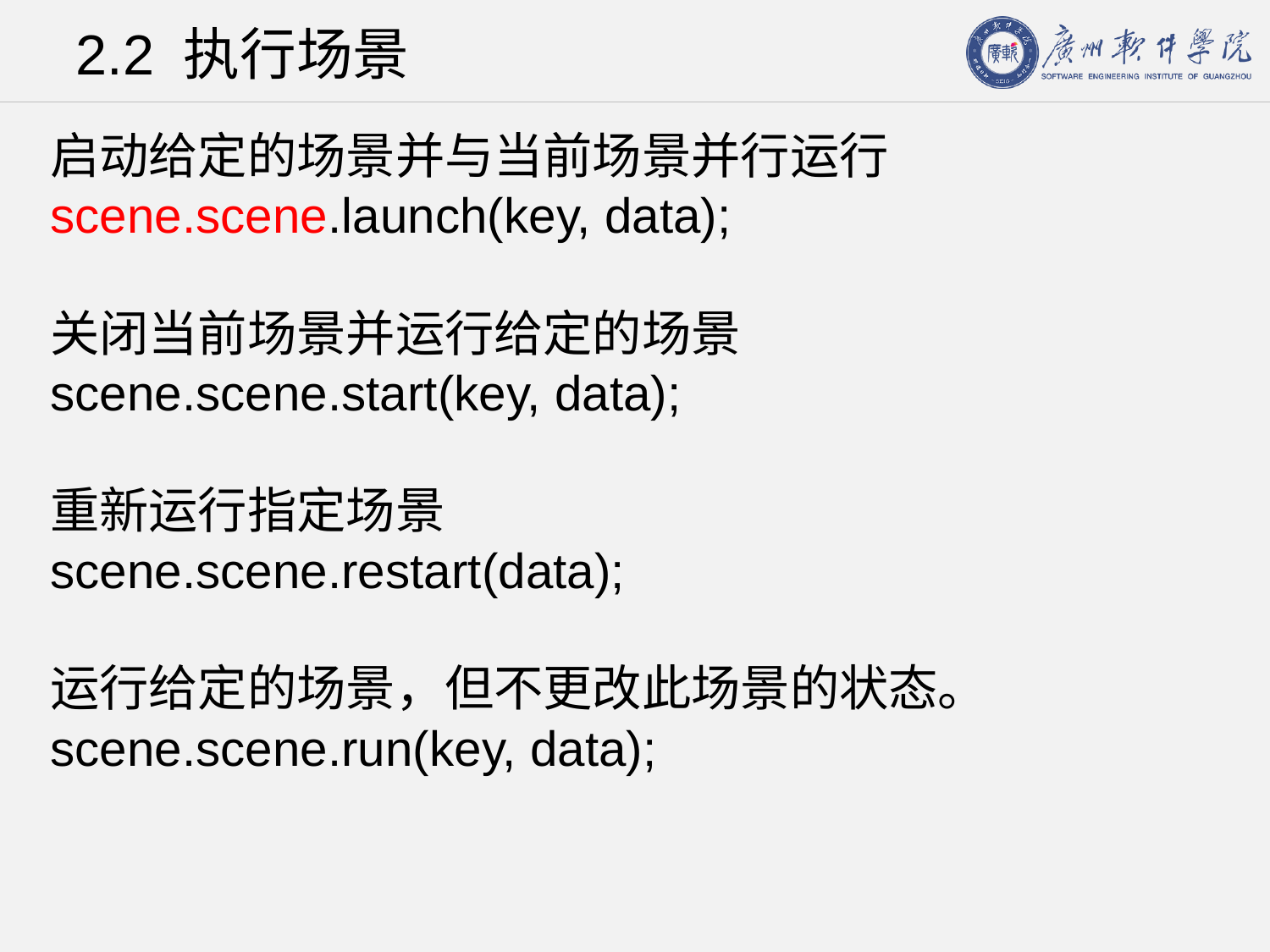

# 2.2 执行场景
启动给定的场景并与当前场景并行运行scene.scene.launch(key, data);

关闭当前场景并运行给定的场景 scene.scene.start(key, data);

重新运行指定场景
scene.scene.restart(data);

运行给定的场景，但不更改此场景的状态。 scene.scene.run(key, data);